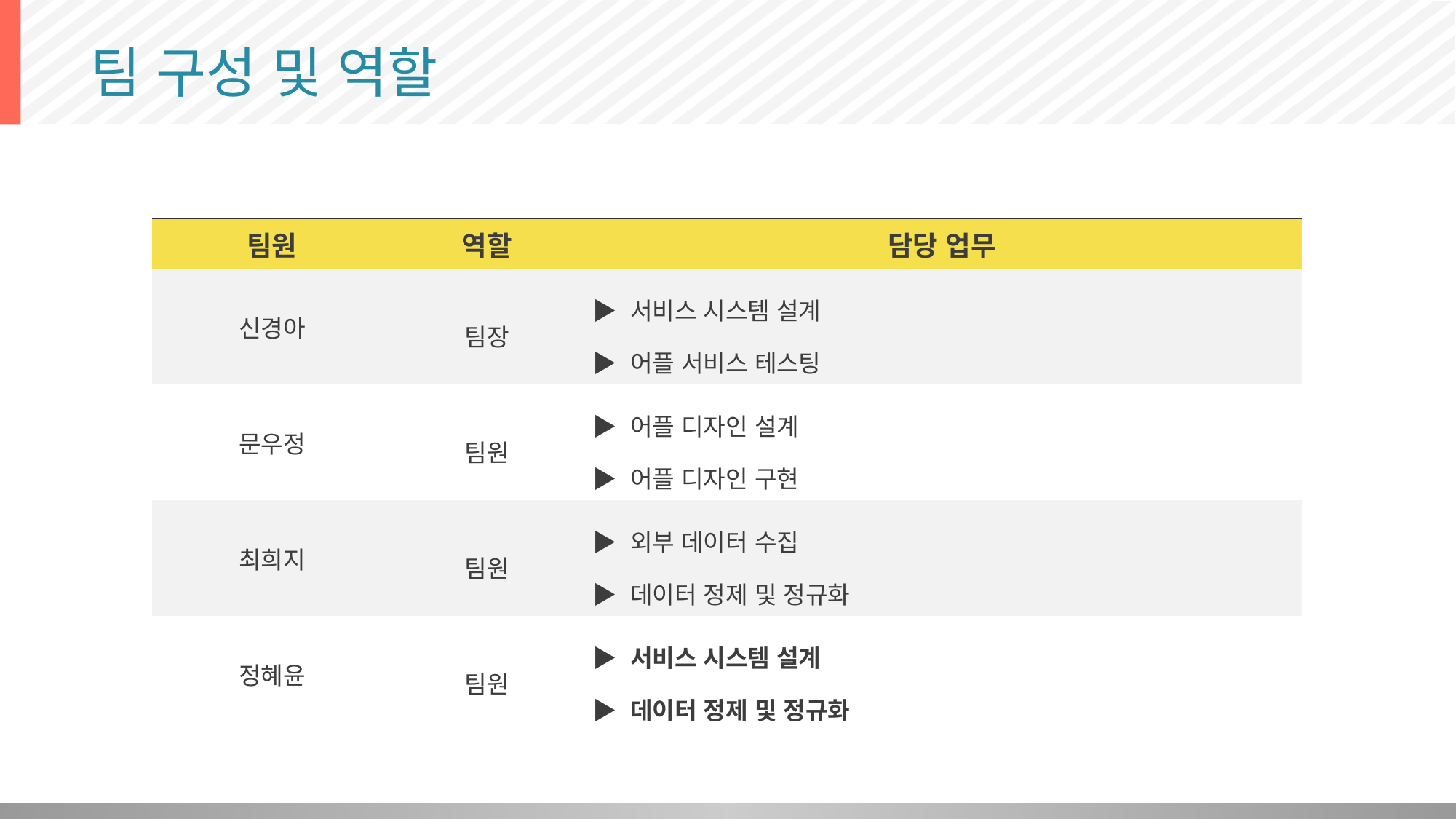

# 팀 구성 및 역할
| 팀원 | 역할 | 담당 업무 |
| --- | --- | --- |
| 신경아 | 팀장 | ▶ 서비스 시스템 설계 ▶ 어플 서비스 테스팅 |
| 문우정 | 팀원 | ▶ 어플 디자인 설계 ▶ 어플 디자인 구현 |
| 최희지 | 팀원 | ▶ 외부 데이터 수집 ▶ 데이터 정제 및 정규화 |
| 정혜윤 | 팀원 | ▶ 서비스 시스템 설계 ▶ 데이터 정제 및 정규화 |